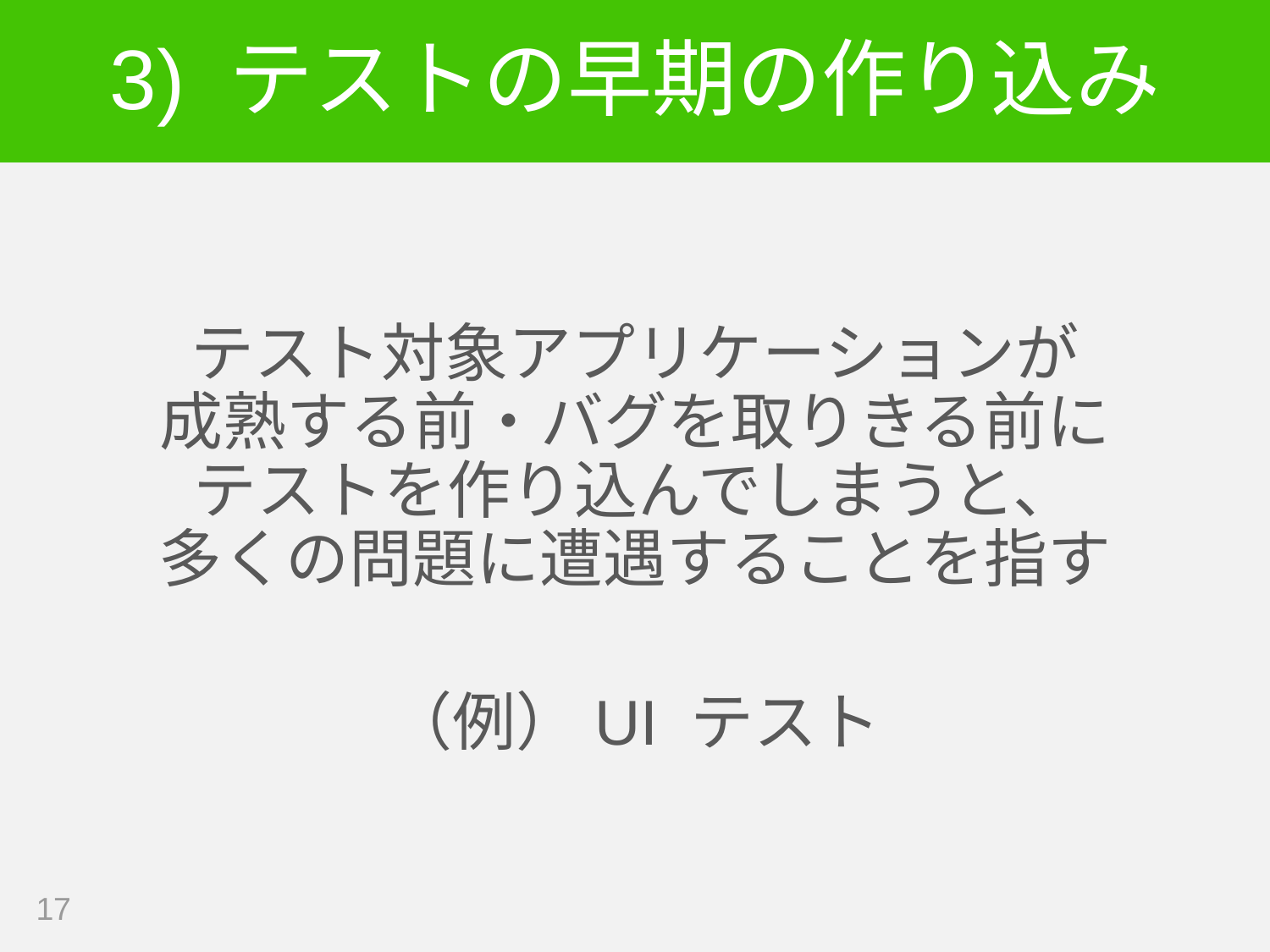

# 3) テストの早期の作り込み
テスト対象アプリケーションが
成熟する前・バグを取りきる前に
テストを作り込んでしまうと、
多くの問題に遭遇することを指す

（例）UI テスト
17